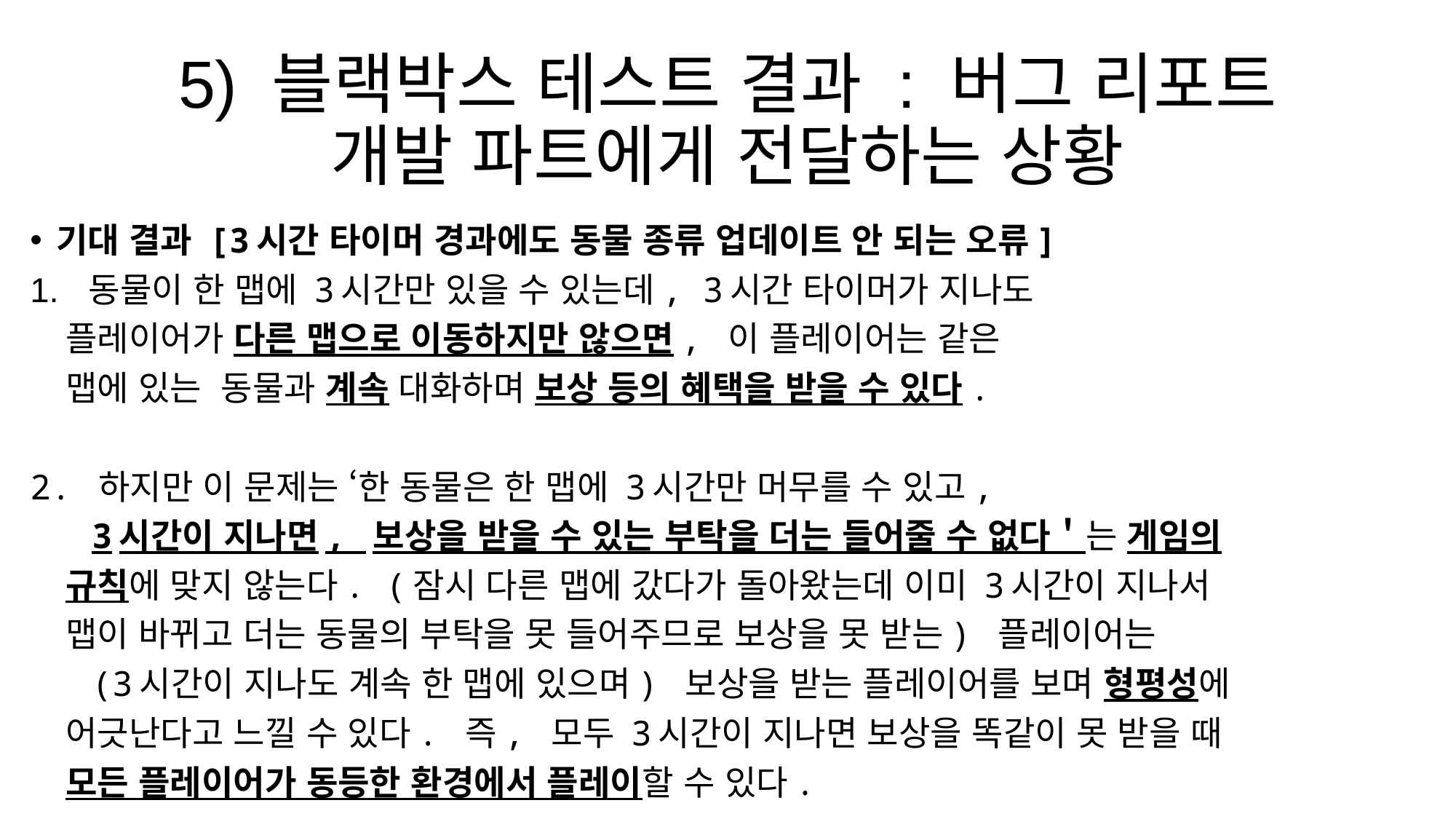

# 5) 블랙박스 테스트 결과 : 버그 리포트 개발 파트에게 전달하는 상황
기대 결과 [3시간 타이머 경과에도 동물 종류 업데이트 안 되는 오류]
동물이 한 맵에 3시간만 있을 수 있는데, 3시간 타이머가 지나도
   플레이어가 다른 맵으로 이동하지만 않으면, 이 플레이어는 같은
   맵에 있는  동물과 계속 대화하며 보상 등의 혜택을 받을 수 있다.

2. 하지만 이 문제는 ‘한 동물은 한 맵에 3시간만 머무를 수 있고,
   3시간이 지나면, 보상을 받을 수 있는 부탁을 더는 들어줄 수 없다＇는 게임의
   규칙에 맞지 않는다. (잠시 다른 맵에 갔다가 돌아왔는데 이미 3시간이 지나서
   맵이 바뀌고 더는 동물의 부탁을 못 들어주므로 보상을 못 받는) 플레이어는
   (3시간이 지나도 계속 한 맵에 있으며) 보상을 받는 플레이어를 보며 형평성에
   어긋난다고 느낄 수 있다. 즉, 모두 3시간이 지나면 보상을 똑같이 못 받을 때
   모든 플레이어가 동등한 환경에서 플레이할 수 있다.